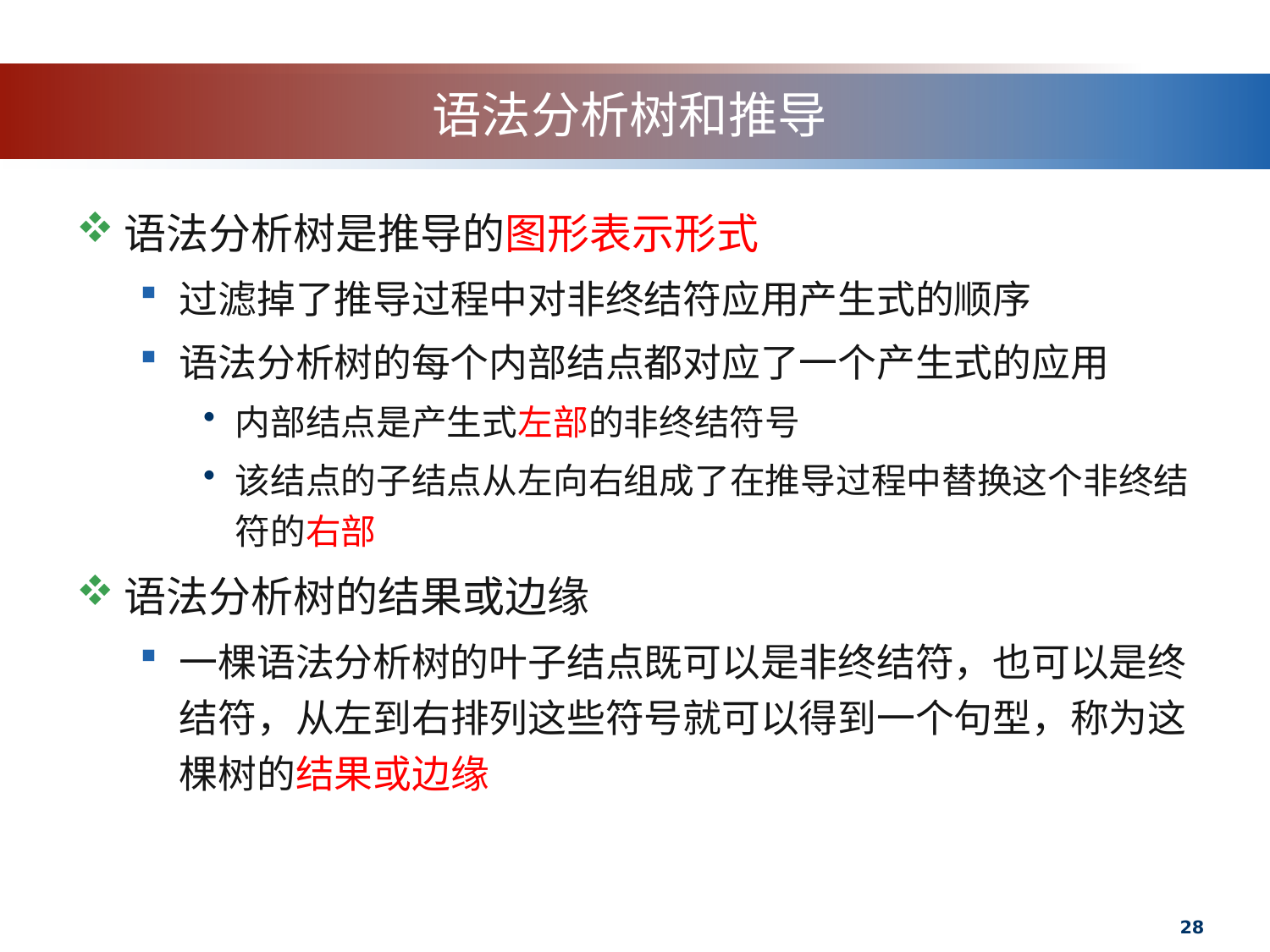

# 语法分析树和推导
语法分析树是推导的图形表示形式
过滤掉了推导过程中对非终结符应用产生式的顺序
语法分析树的每个内部结点都对应了一个产生式的应用
内部结点是产生式左部的非终结符号
该结点的子结点从左向右组成了在推导过程中替换这个非终结符的右部
语法分析树的结果或边缘
一棵语法分析树的叶子结点既可以是非终结符，也可以是终结符，从左到右排列这些符号就可以得到一个句型，称为这棵树的结果或边缘
28